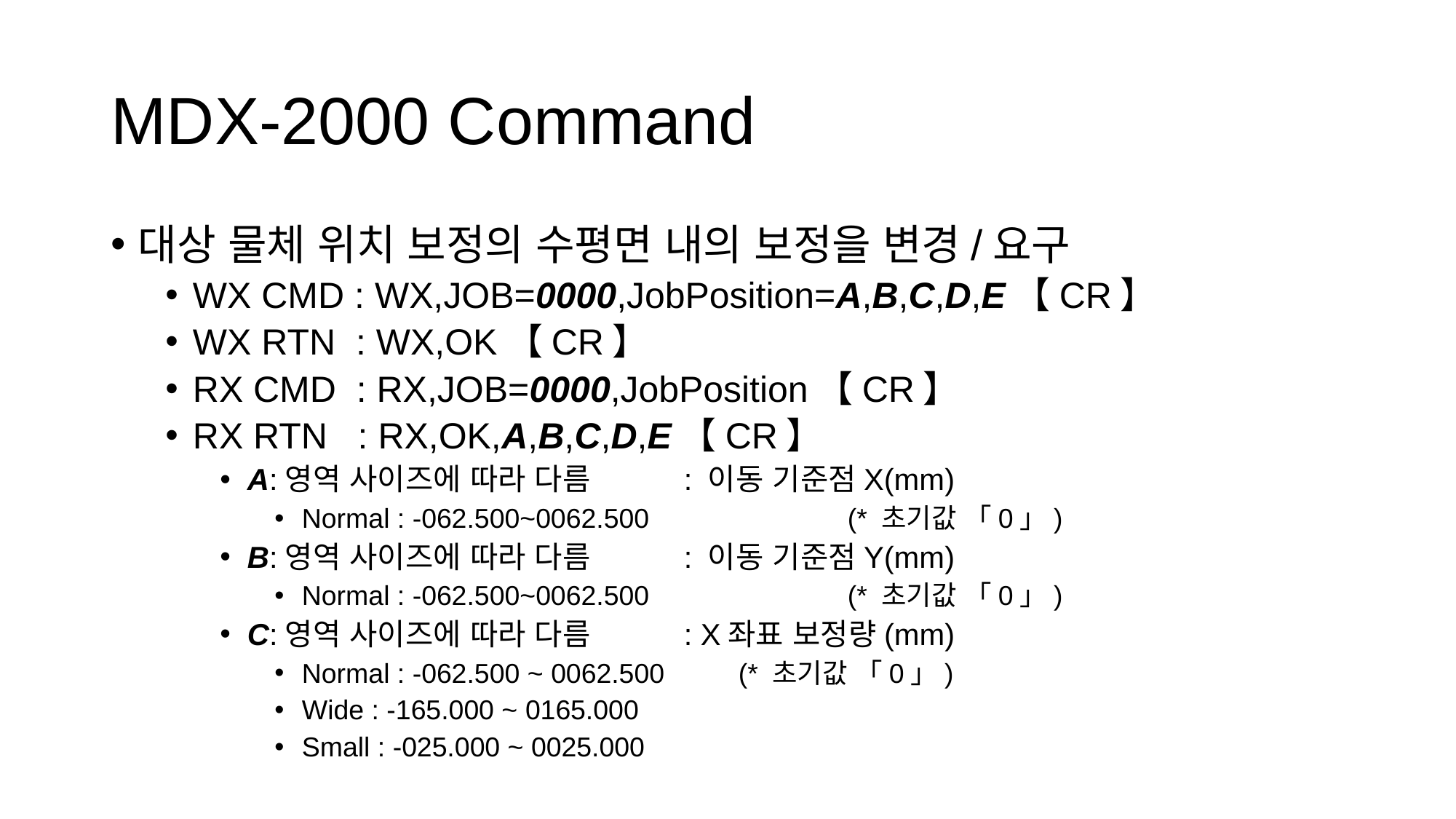

# MDX-2000 Command
대상 물체 위치 보정의 수평면 내의 보정을 변경/요구
WX CMD : WX,JOB=0000,JobPosition=A,B,C,D,E【CR】
WX RTN  : WX,OK【CR】
RX CMD  : RX,JOB=0000,JobPosition【CR】
RX RTN   : RX,OK,A,B,C,D,E【CR】
A:영역 사이즈에 따라 다름 	: 이동 기준점X(mm)
Normal : -062.500~0062.500		(* 초기값 「0」)
B:영역 사이즈에 따라 다름	: 이동 기준점Y(mm)
Normal : -062.500~0062.500		(* 초기값 「0」)
C:영역 사이즈에 따라 다름	: X좌표 보정량(mm)
Normal : -062.500 ~ 0062.500	(* 초기값 「0」)
Wide : -165.000 ~ 0165.000
Small : -025.000 ~ 0025.000